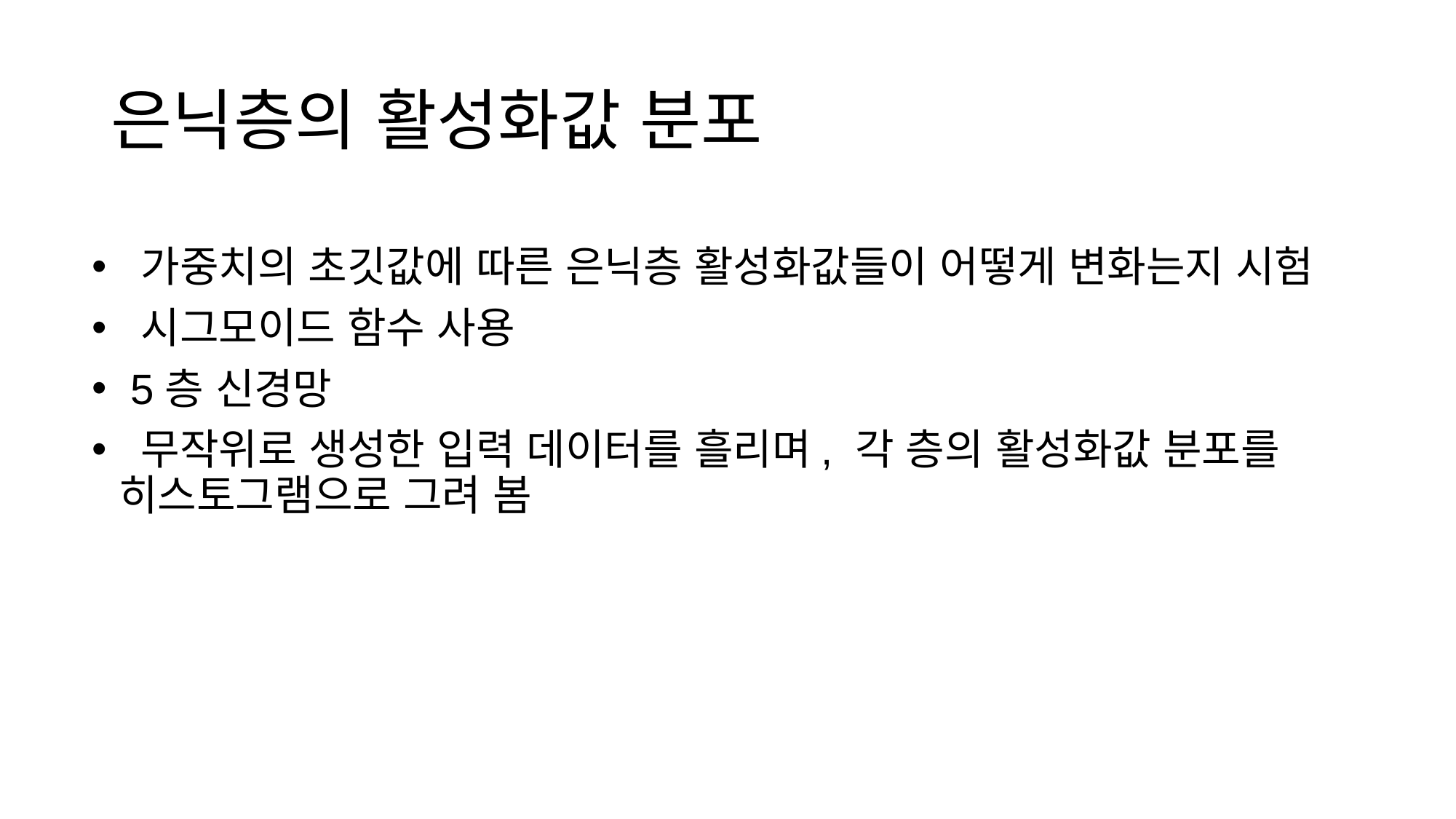

# 은닉층의 활성화값 분포
 가중치의 초깃값에 따른 은닉층 활성화값들이 어떻게 변화는지 시험
 시그모이드 함수 사용
 5층 신경망
 무작위로 생성한 입력 데이터를 흘리며, 각 층의 활성화값 분포를 히스토그램으로 그려 봄